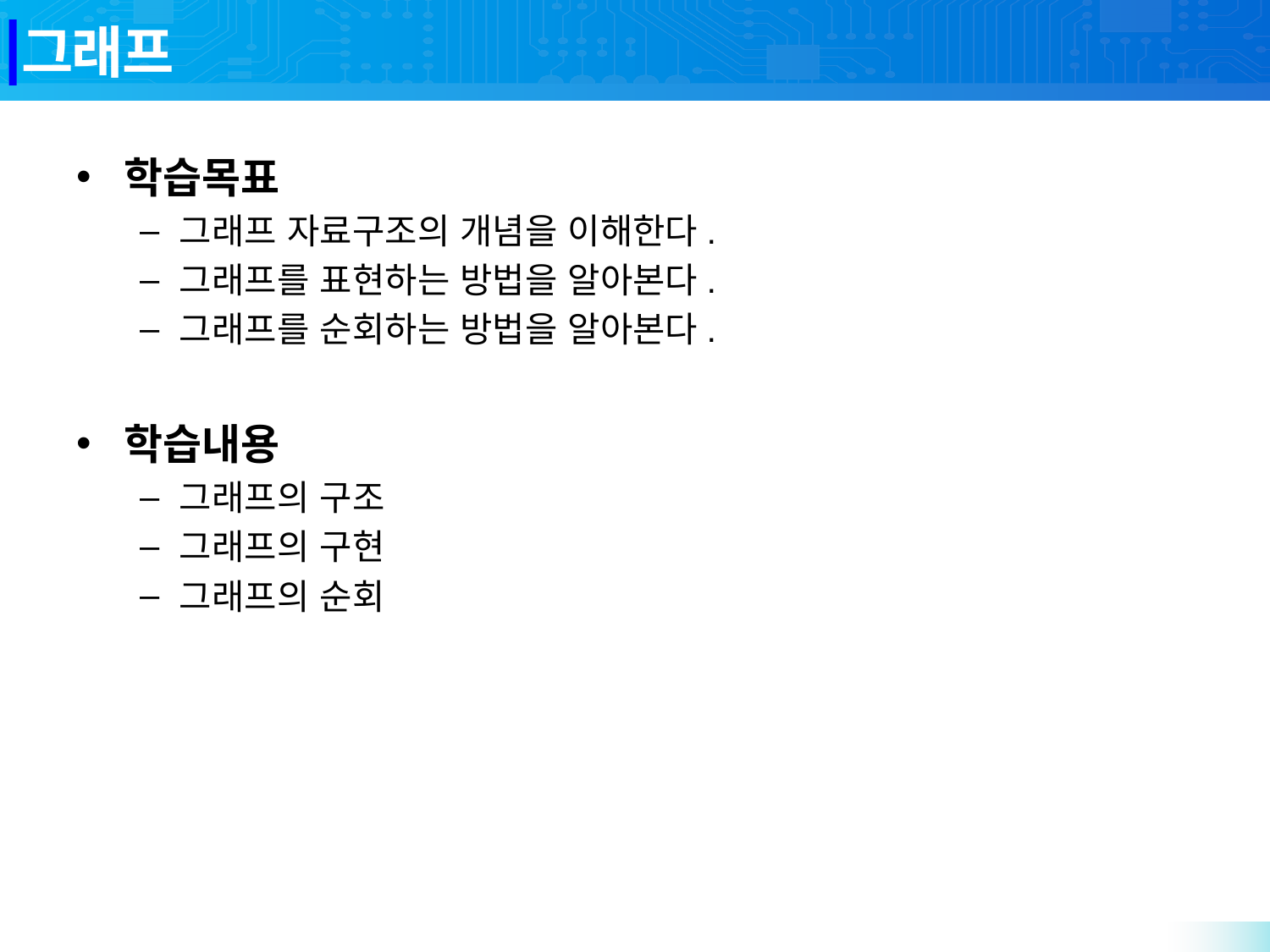

# 그래프
학습목표
그래프 자료구조의 개념을 이해한다.
그래프를 표현하는 방법을 알아본다.
그래프를 순회하는 방법을 알아본다.

학습내용
그래프의 구조
그래프의 구현
그래프의 순회